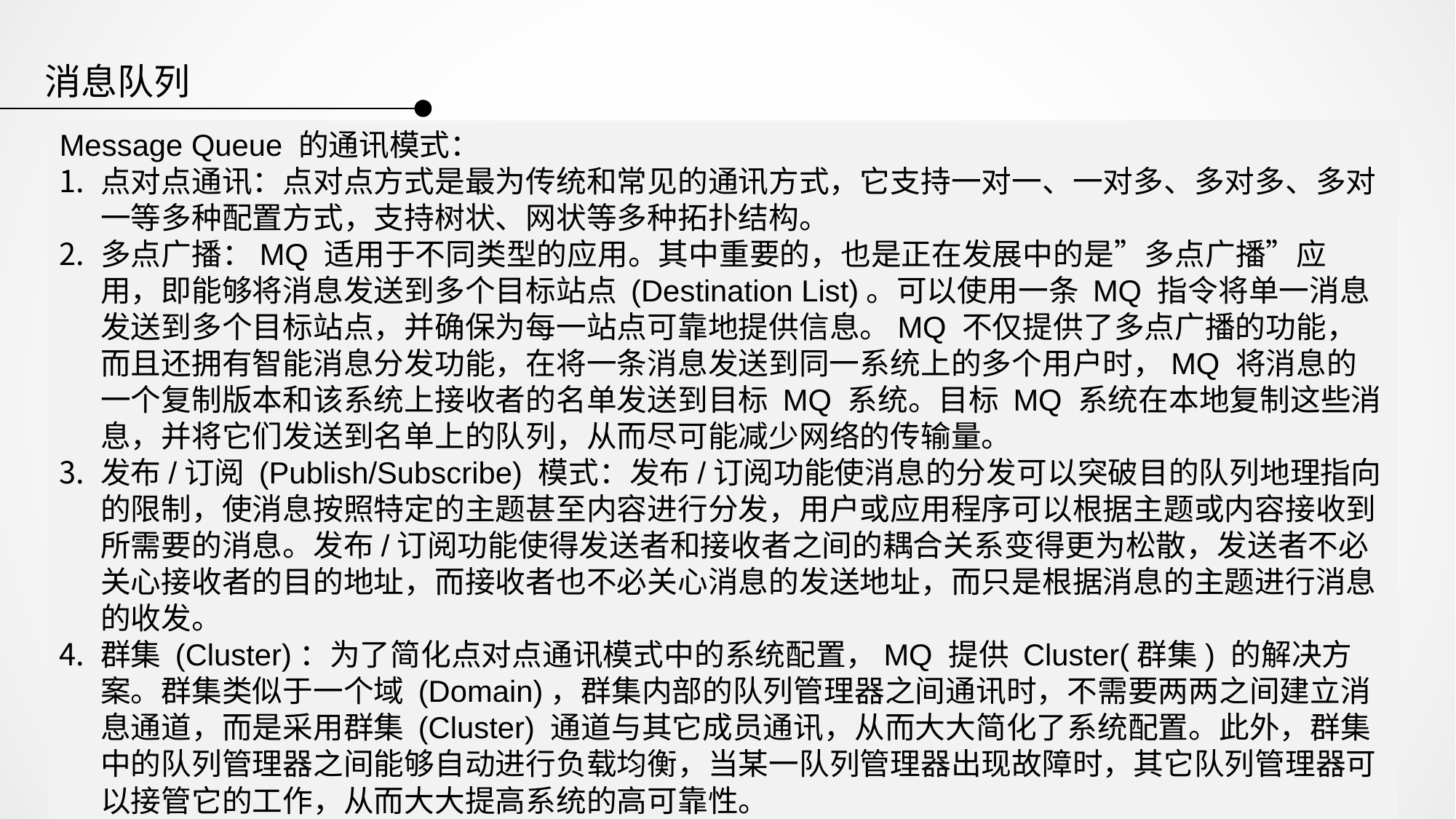

消息队列

Message Queue 的通讯模式：
点对点通讯：点对点方式是最为传统和常见的通讯方式，它支持一对一、一对多、多对多、多对一等多种配置方式，支持树状、网状等多种拓扑结构。
多点广播：MQ 适用于不同类型的应用。其中重要的，也是正在发展中的是”多点广播”应用，即能够将消息发送到多个目标站点 (Destination List)。可以使用一条 MQ 指令将单一消息发送到多个目标站点，并确保为每一站点可靠地提供信息。MQ 不仅提供了多点广播的功能，而且还拥有智能消息分发功能，在将一条消息发送到同一系统上的多个用户时，MQ 将消息的一个复制版本和该系统上接收者的名单发送到目标 MQ 系统。目标 MQ 系统在本地复制这些消息，并将它们发送到名单上的队列，从而尽可能减少网络的传输量。
发布/订阅 (Publish/Subscribe) 模式：发布/订阅功能使消息的分发可以突破目的队列地理指向的限制，使消息按照特定的主题甚至内容进行分发，用户或应用程序可以根据主题或内容接收到所需要的消息。发布/订阅功能使得发送者和接收者之间的耦合关系变得更为松散，发送者不必关心接收者的目的地址，而接收者也不必关心消息的发送地址，而只是根据消息的主题进行消息的收发。
群集 (Cluster)：为了简化点对点通讯模式中的系统配置，MQ 提供 Cluster(群集) 的解决方案。群集类似于一个域 (Domain)，群集内部的队列管理器之间通讯时，不需要两两之间建立消息通道，而是采用群集 (Cluster) 通道与其它成员通讯，从而大大简化了系统配置。此外，群集中的队列管理器之间能够自动进行负载均衡，当某一队列管理器出现故障时，其它队列管理器可以接管它的工作，从而大大提高系统的高可靠性。